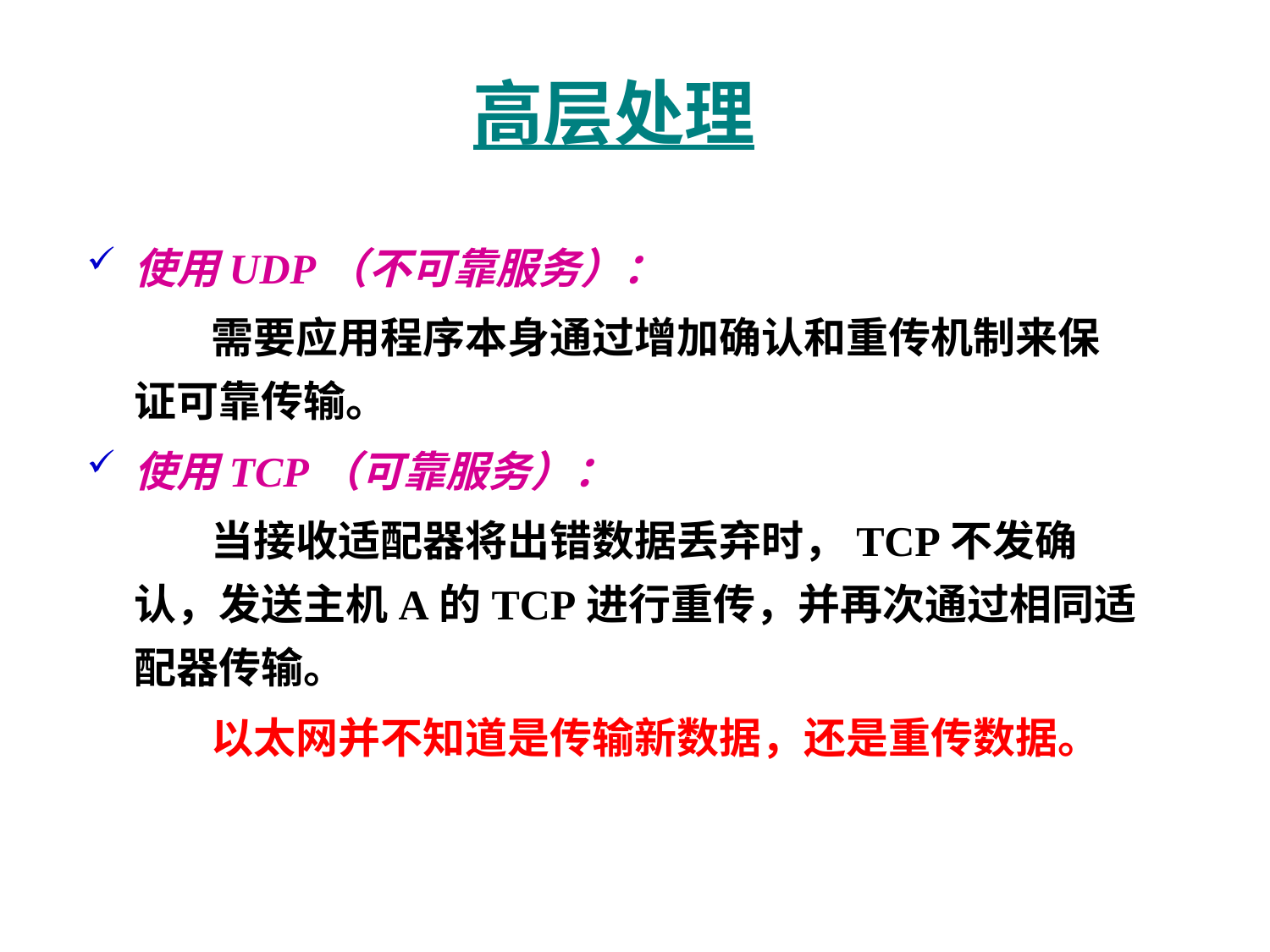

# 高层处理
使用UDP（不可靠服务）：
            需要应用程序本身通过增加确认和重传机制来保证可靠传输。
使用TCP（可靠服务）：
            当接收适配器将出错数据丢弃时，TCP不发确认，发送主机A的TCP进行重传，并再次通过相同适配器传输。
            以太网并不知道是传输新数据，还是重传数据。
118